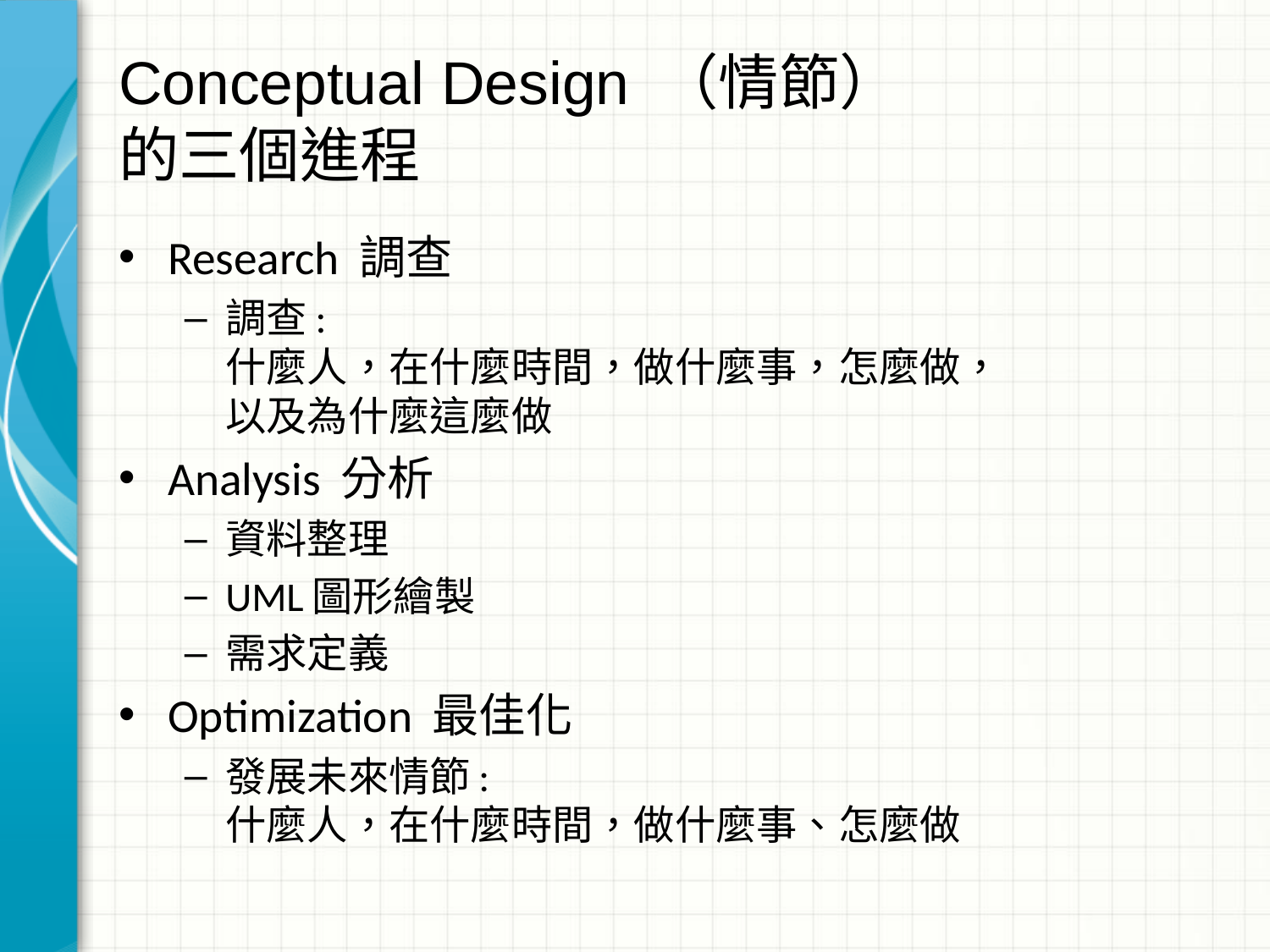

# Conceptual Design （情節） 的三個進程
Research 調查
調查:
什麼人，在什麼時間，做什麼事，怎麼做，
以及為什麼這麼做
Analysis 分析
資料整理
UML圖形繪製
需求定義
Optimization 最佳化
發展未來情節:
什麼人，在什麼時間，做什麼事、怎麼做